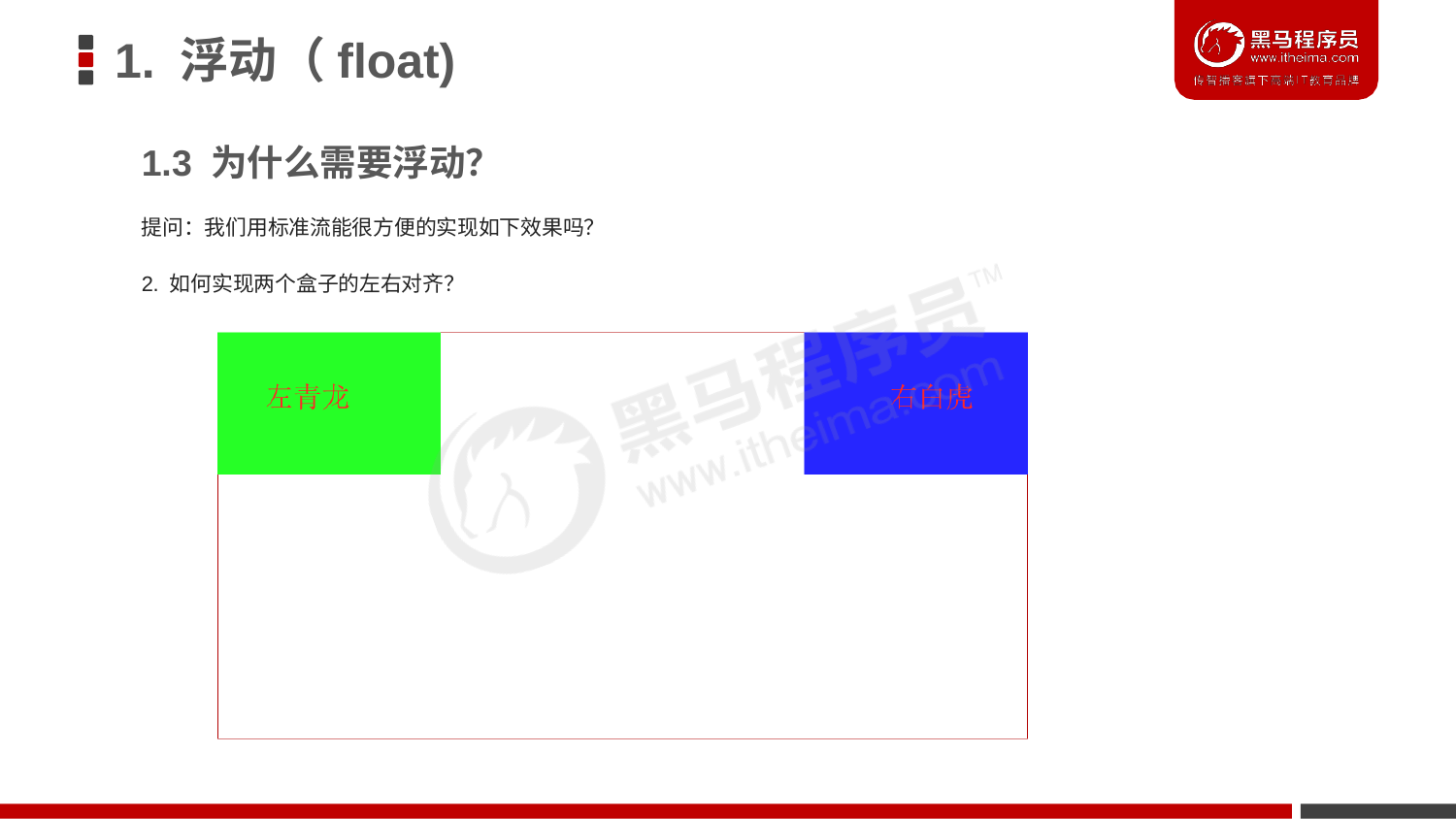

# 1. 浮动（float)
1.3 为什么需要浮动？
提问：我们用标准流能很方便的实现如下效果吗？

2. 如何实现两个盒子的左右对齐？